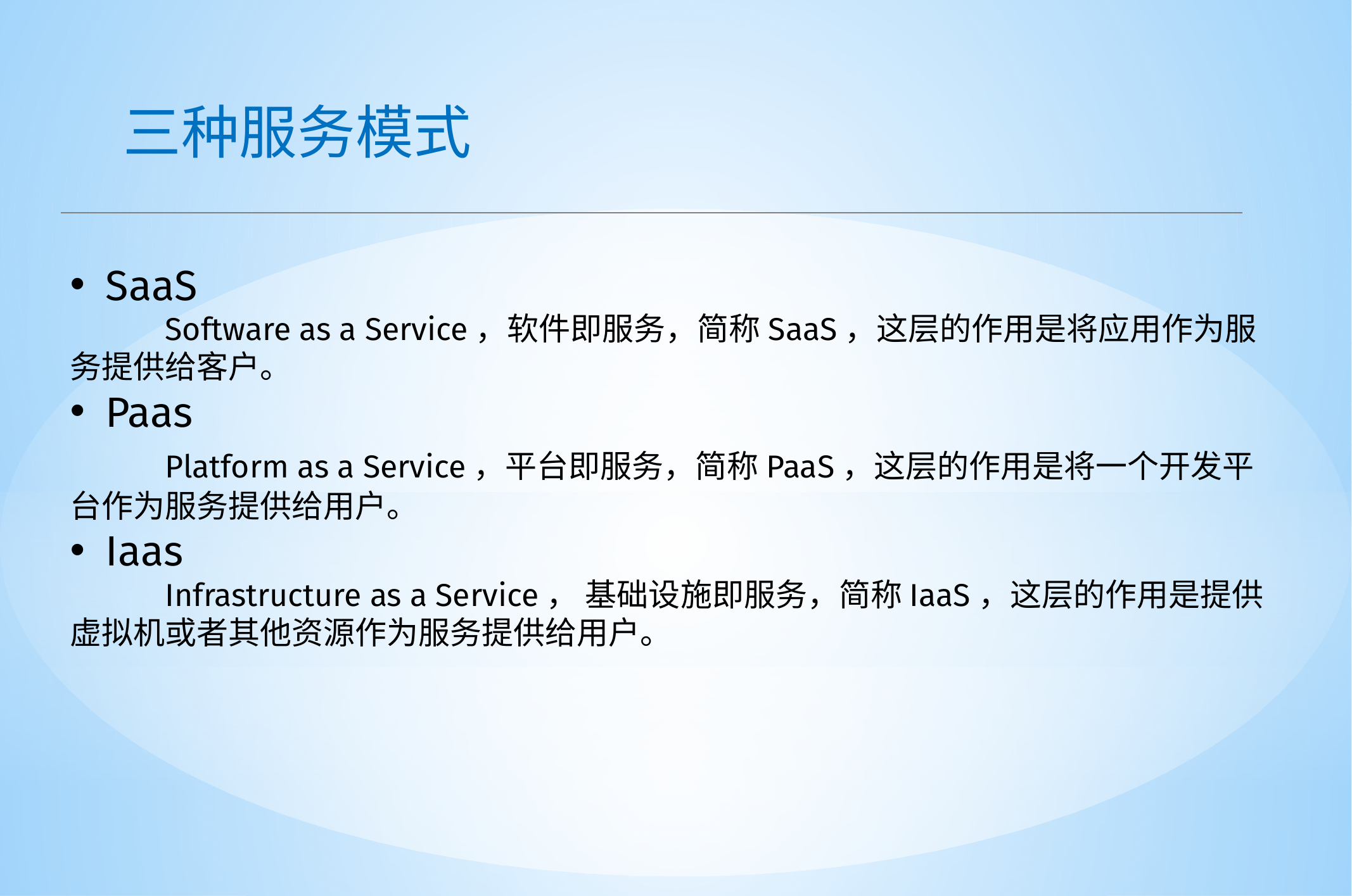

三种服务模式
SaaS
	Software as a Service，软件即服务，简称SaaS，这层的作用是将应用作为服务提供给客户。
Paas
	Platform as a Service，平台即服务，简称PaaS，这层的作用是将一个开发平台作为服务提供给用户。
Iaas
	Infrastructure as a Service， 基础设施即服务，简称IaaS，这层的作用是提供虚拟机或者其他资源作为服务提供给用户。